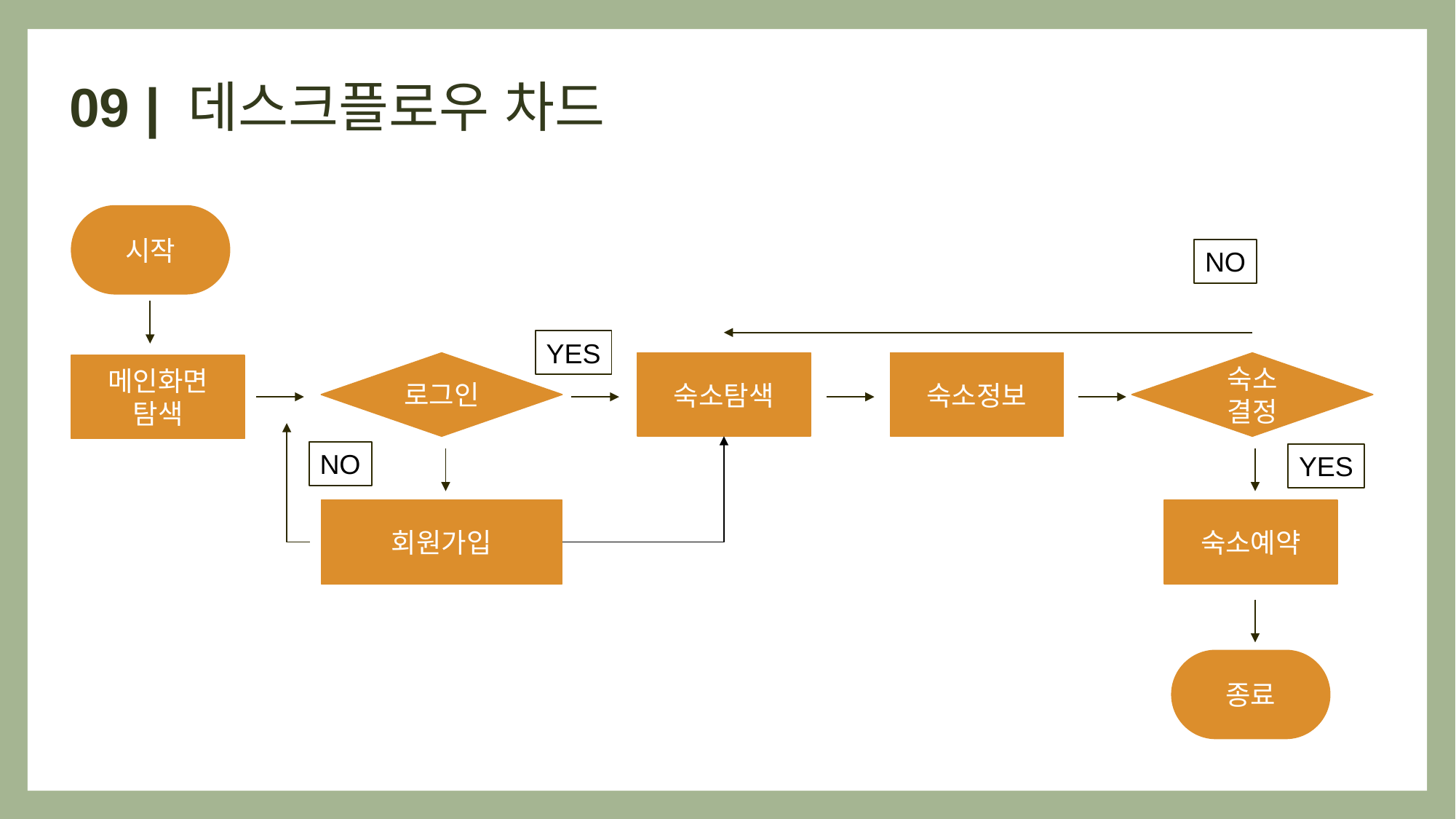

# 09 | 데스크플로우 차드
시작
NO
YES
로그인
숙소
결정
숙소정보
숙소탐색
메인화면 탐색
NO
YES
회원가입
숙소예약
종료